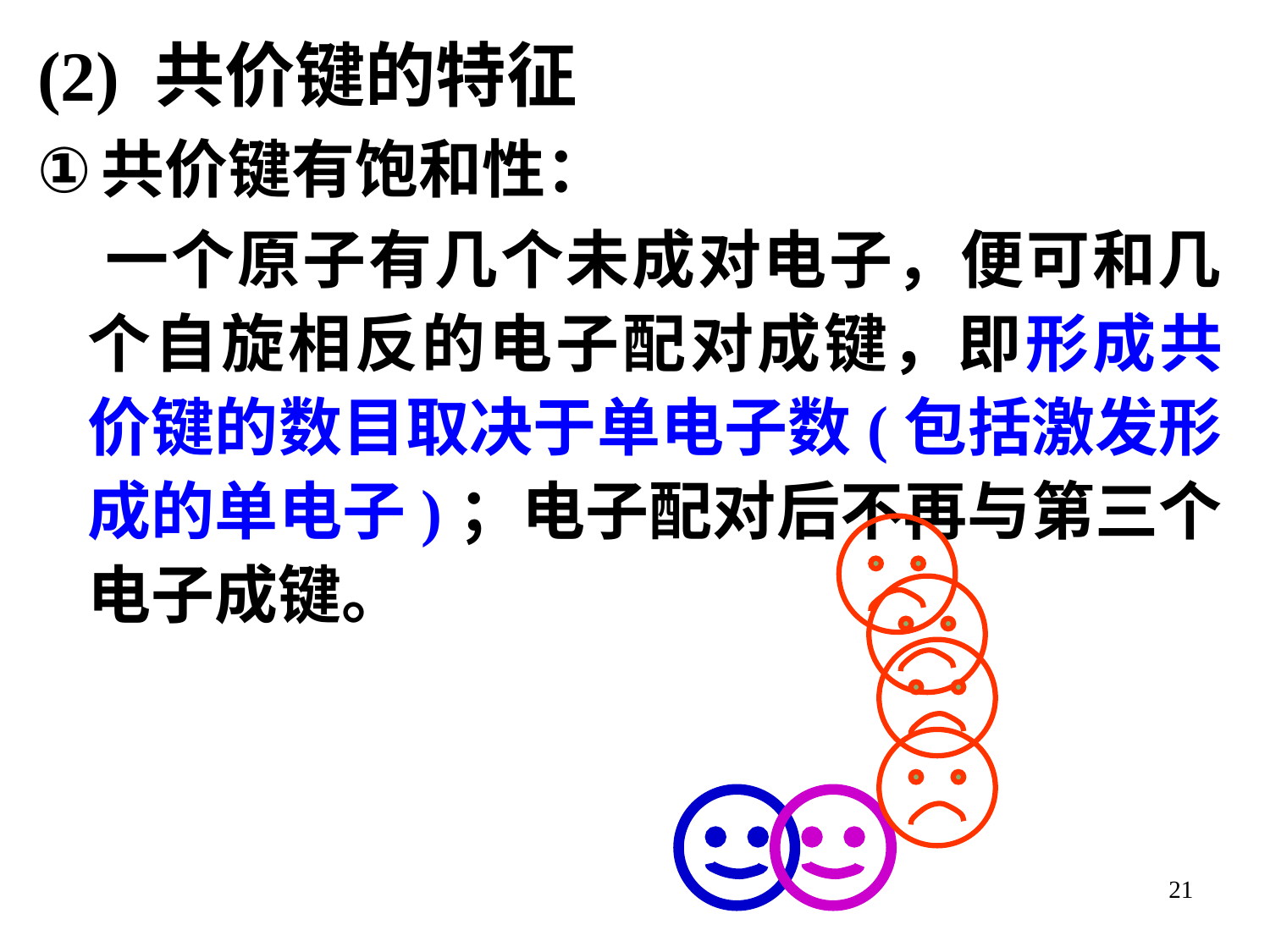

(2) 共价键的特征
共价键有饱和性：
   一个原子有几个未成对电子，便可和几个自旋相反的电子配对成键，即形成共价键的数目取决于单电子数(包括激发形成的单电子)；电子配对后不再与第三个电子成键。

21